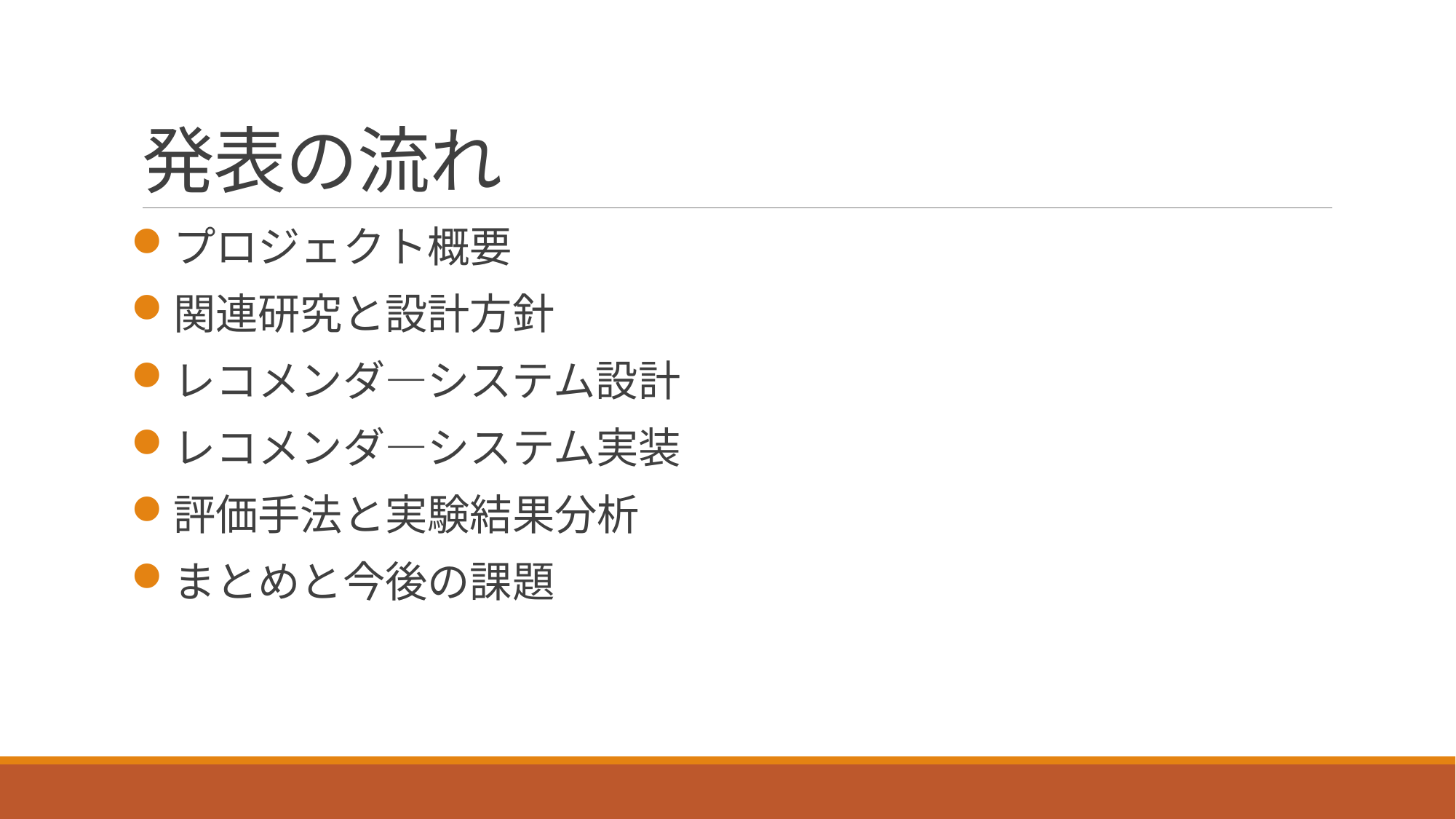

# 発表の流れ
プロジェクト概要
関連研究と設計方針
レコメンダ―システム設計
レコメンダ―システム実装
評価手法と実験結果分析
まとめと今後の課題

2